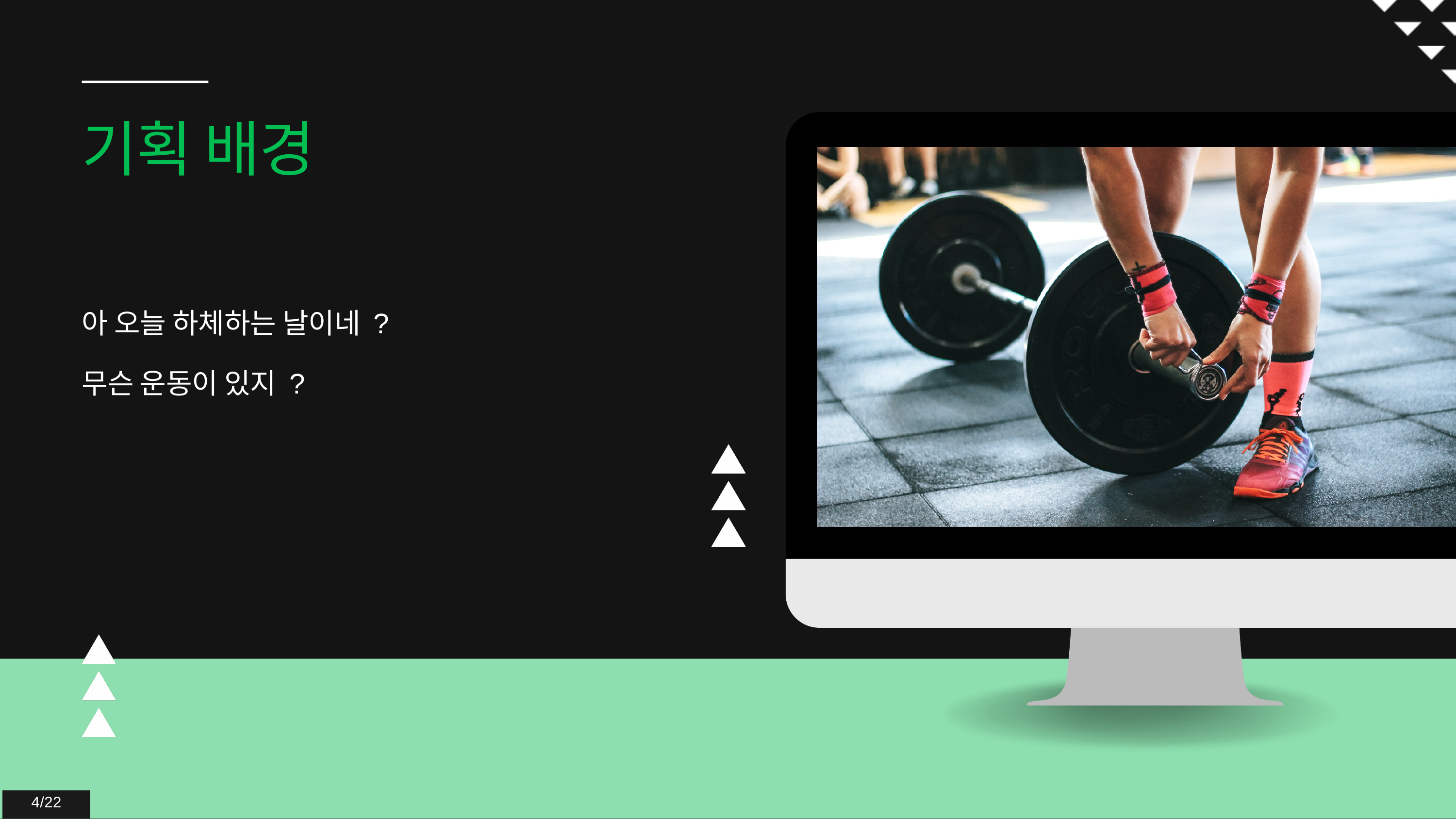

기획 배경
아 오늘 하체하는 날이네 ?

무슨 운동이 있지 ?

4/22